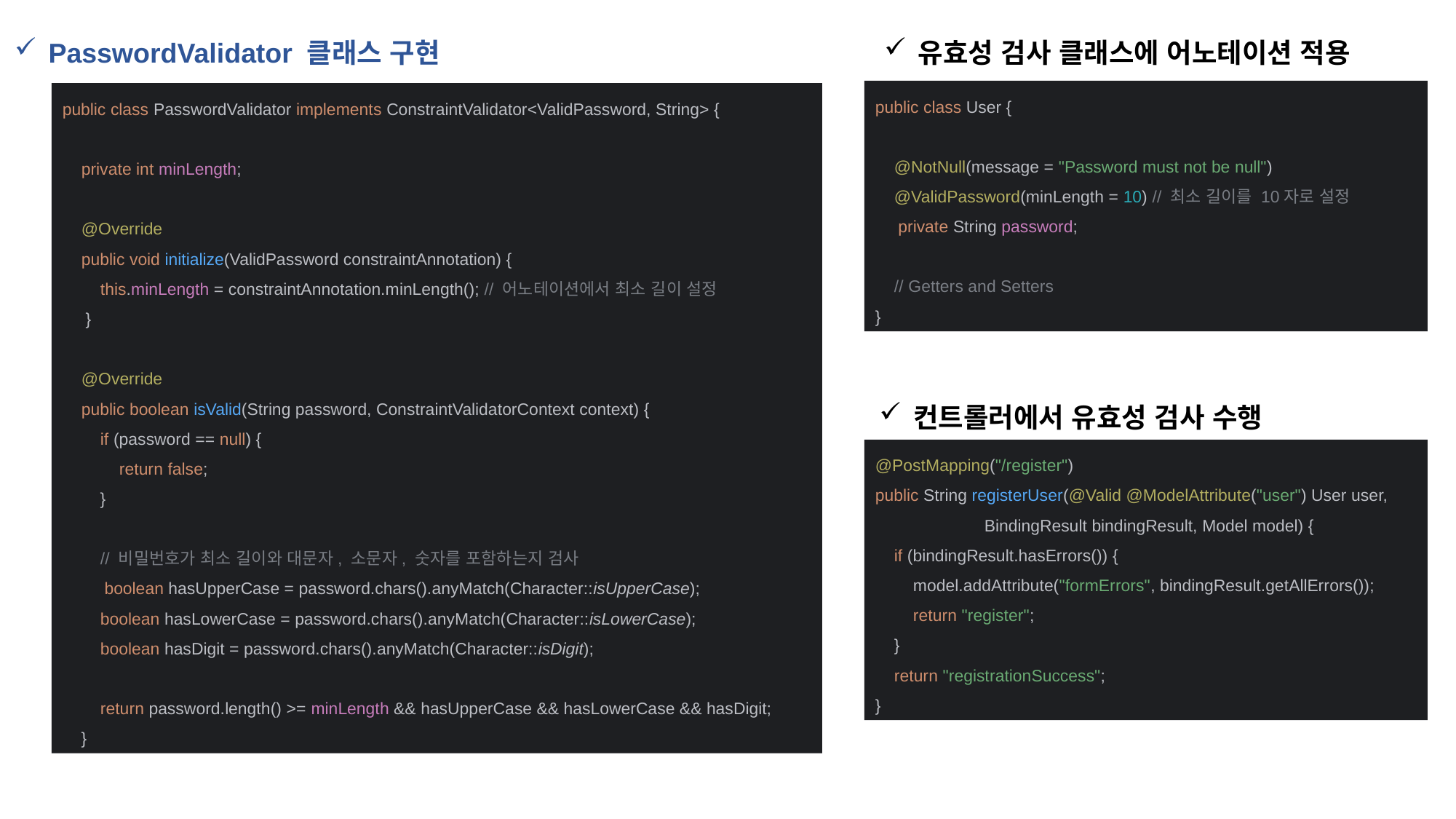

PasswordValidator 클래스 구현
유효성 검사 클래스에 어노테이션 적용
public class PasswordValidator implements ConstraintValidator<ValidPassword, String> {
    private int minLength;
    @Override
    public void initialize(ValidPassword constraintAnnotation) {
        this.minLength = constraintAnnotation.minLength(); // 어노테이션에서 최소 길이 설정
    }
    @Override
    public boolean isValid(String password, ConstraintValidatorContext context) {
        if (password == null) {
            return false;
        }
        // 비밀번호가 최소 길이와 대문자, 소문자, 숫자를 포함하는지 검사
        boolean hasUpperCase = password.chars().anyMatch(Character::isUpperCase);
        boolean hasLowerCase = password.chars().anyMatch(Character::isLowerCase);
        boolean hasDigit = password.chars().anyMatch(Character::isDigit);
        return password.length() >= minLength && hasUpperCase && hasLowerCase && hasDigit;
    }
public class User {
    @NotNull(message = "Password must not be null")
    @ValidPassword(minLength = 10) // 최소 길이를 10자로 설정
    private String password;
    // Getters and Setters
}
컨트롤러에서 유효성 검사 수행
@PostMapping("/register")
public String registerUser(@Valid @ModelAttribute("user") User user,
	BindingResult bindingResult, Model model) {
    if (bindingResult.hasErrors()) {
        model.addAttribute("formErrors", bindingResult.getAllErrors());
        return "register";
    }
    return "registrationSuccess";
}